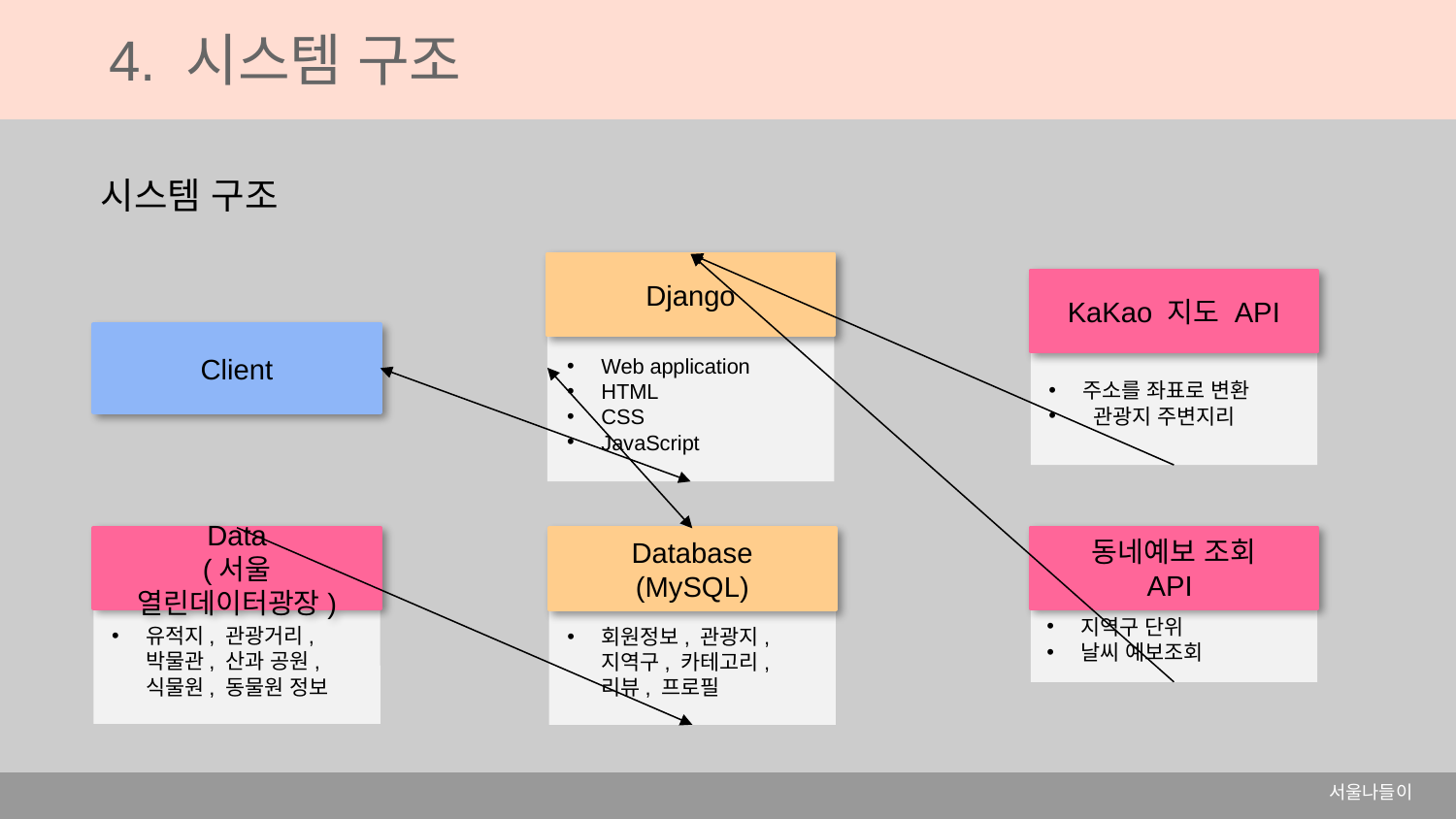

4. 시스템 구조
시스템 구조

Web application
HTML
CSS
JavaScript
Django

주소를 좌표로 변환
 관광지 주변지리
KaKao 지도 API
Client

유적지, 관광거리, 박물관, 산과 공원, 식물원, 동물원 정보
Data
(서울 열린데이터광장)

지역구 단위
날씨 예보조회
동네예보 조회
API

회원정보, 관광지, 지역구, 카테고리, 리뷰, 프로필
Database
(MySQL)
서울나들이